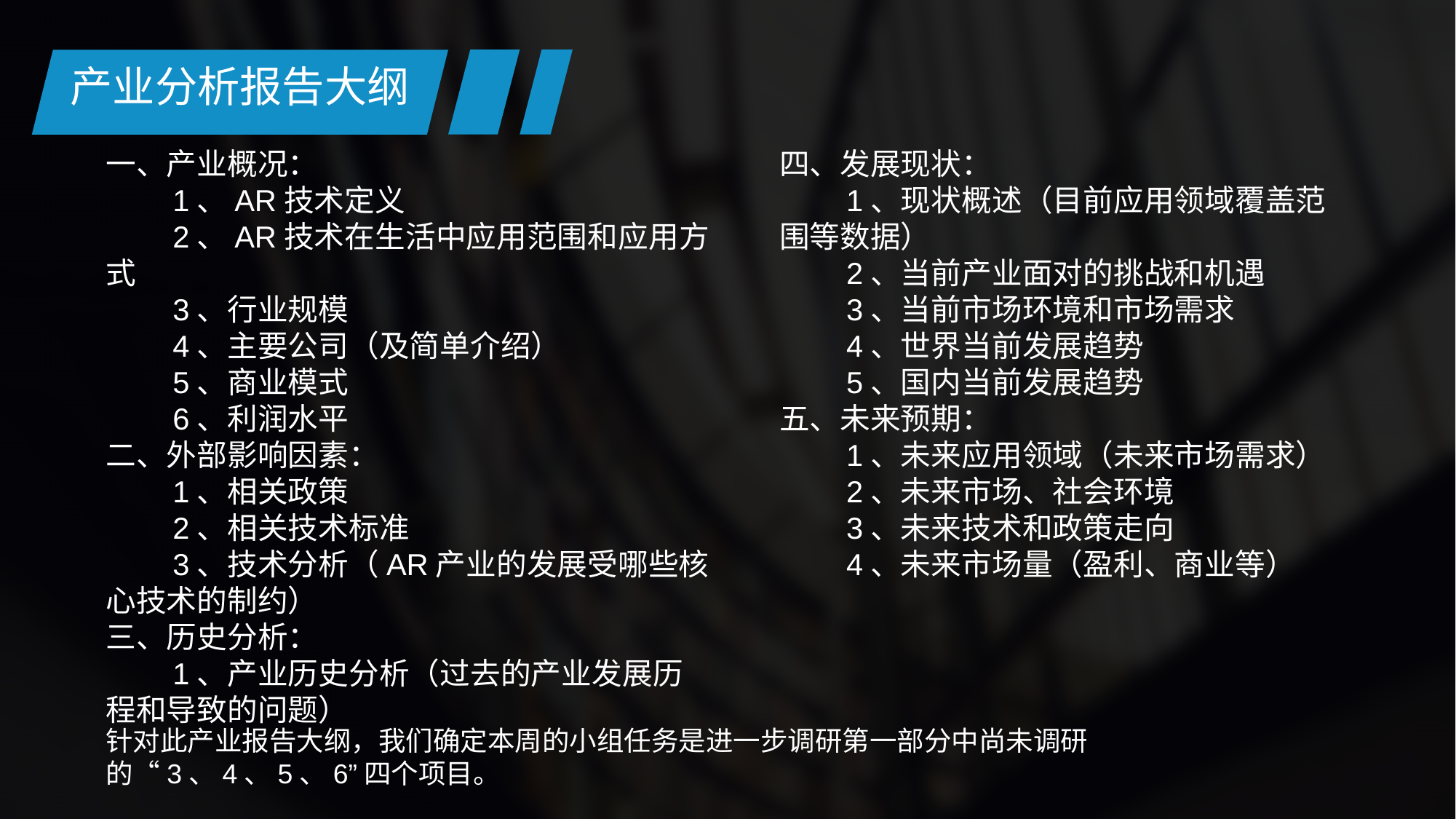

产业分析报告大纲
一、产业概况：
        1、AR技术定义
        2、AR技术在生活中应用范围和应用方式
        3、行业规模
        4、主要公司（及简单介绍）
        5、商业模式
        6、利润水平
二、外部影响因素：
        1、相关政策
        2、相关技术标准
        3、技术分析（AR产业的发展受哪些核心技术的制约）
三、历史分析：
        1、产业历史分析（过去的产业发展历程和导致的问题）
四、发展现状：
        1、现状概述（目前应用领域覆盖范围等数据）
        2、当前产业面对的挑战和机遇
        3、当前市场环境和市场需求
        4、世界当前发展趋势
        5、国内当前发展趋势
五、未来预期：
        1、未来应用领域（未来市场需求）
        2、未来市场、社会环境
        3、未来技术和政策走向
        4、未来市场量（盈利、商业等）
针对此产业报告大纲，我们确定本周的小组任务是进一步调研第一部分中尚未调研的“3、4、5、6”四个项目。